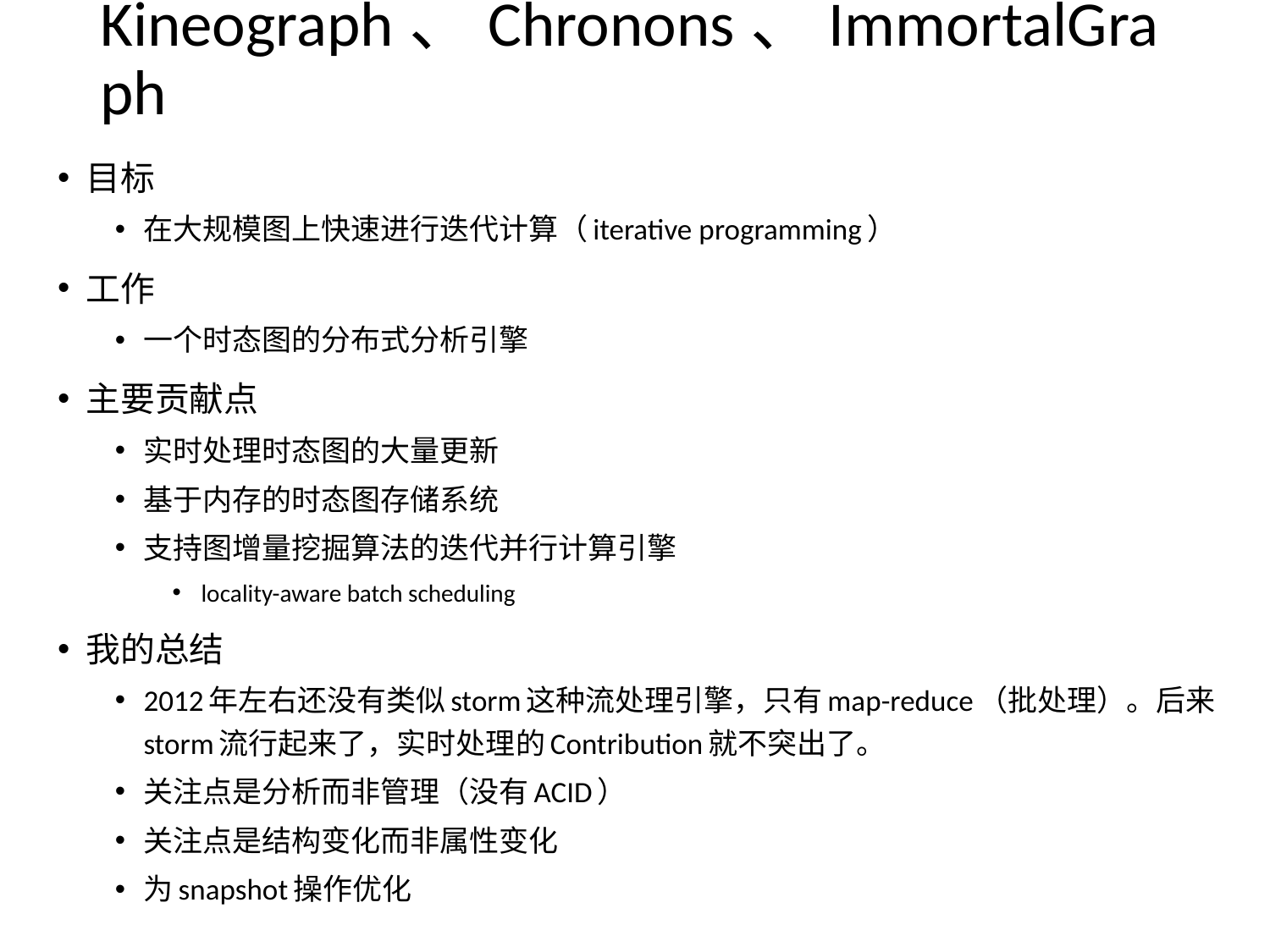

# Kineograph、Chronons、ImmortalGraph
目标
在大规模图上快速进行迭代计算（iterative programming）
工作
一个时态图的分布式分析引擎
主要贡献点
实时处理时态图的大量更新
基于内存的时态图存储系统
支持图增量挖掘算法的迭代并行计算引擎
locality-aware batch scheduling
我的总结
2012年左右还没有类似storm这种流处理引擎，只有map-reduce（批处理）。后来storm流行起来了，实时处理的Contribution就不突出了。
关注点是分析而非管理（没有ACID）
关注点是结构变化而非属性变化
为snapshot操作优化